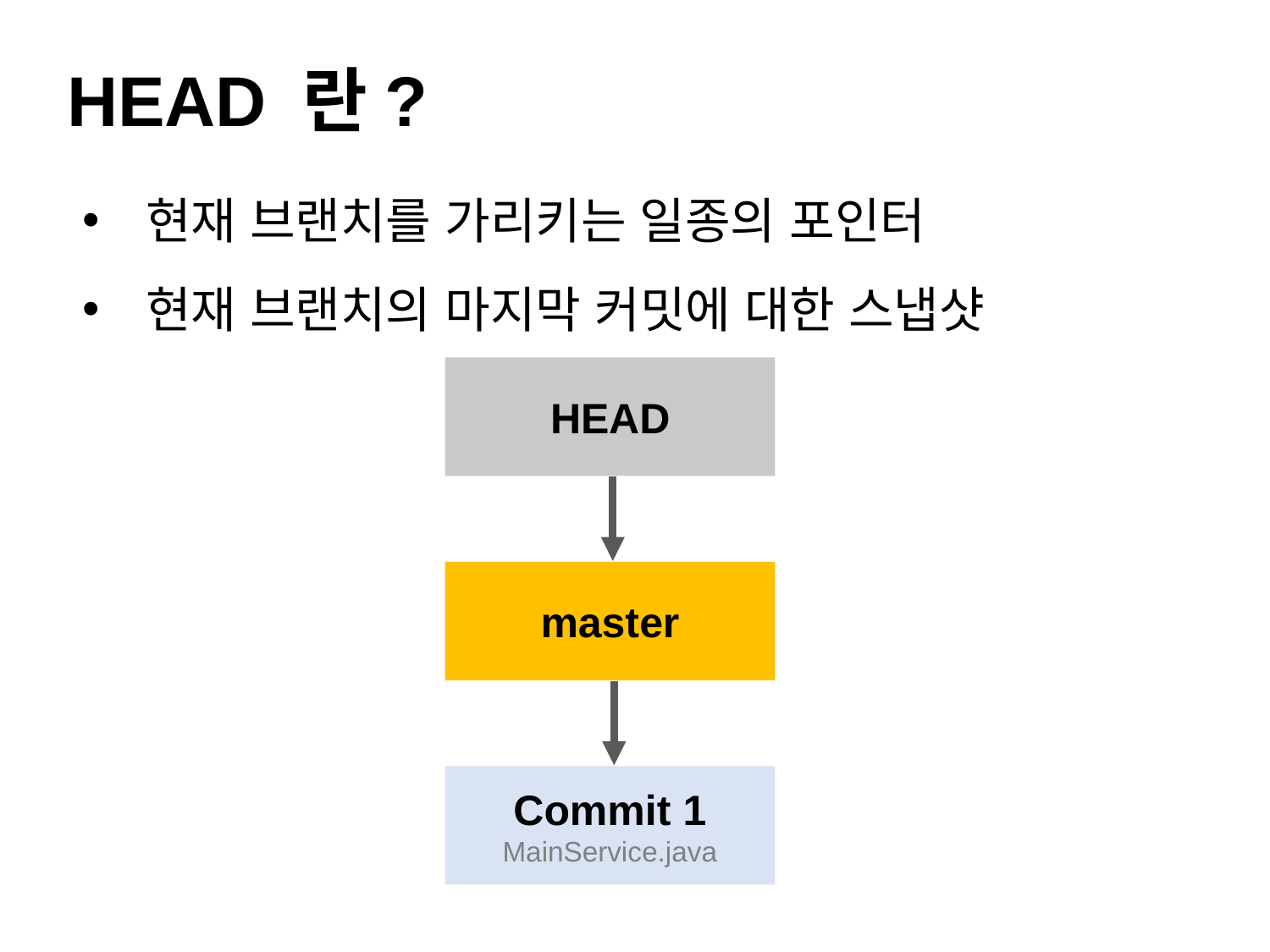

#
HEAD 란?
현재 브랜치를 가리키는 일종의 포인터
현재 브랜치의 마지막 커밋에 대한 스냅샷

HEAD
master
Commit 1
MainService.java